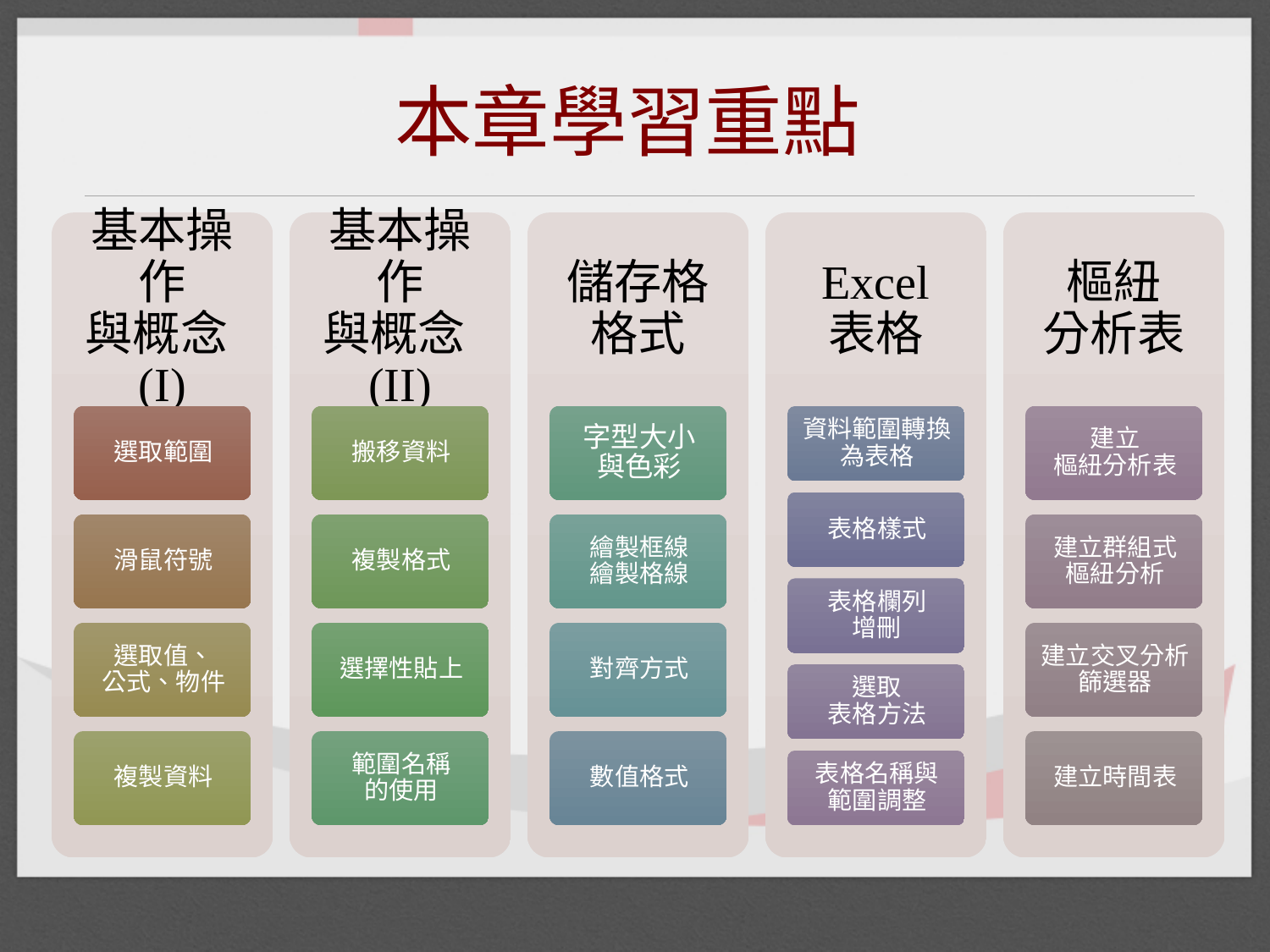

# 本章學習重點
基本操作
與概念(I)
選取範圍
滑鼠符號
選取值、
公式、物件
複製資料
基本操作
與概念(II)
搬移資料
複製格式
選擇性貼上
範圍名稱
的使用
儲存格
格式
字型大小
與色彩
繪製框線
繪製格線
對齊方式
數值格式
Excel
表格
資料範圍轉換為表格
表格樣式
表格欄列
增刪
選取
表格方法
表格名稱與
範圍調整
樞紐
分析表
建立
樞紐分析表
建立群組式
樞紐分析
建立交叉分析篩選器
建立時間表